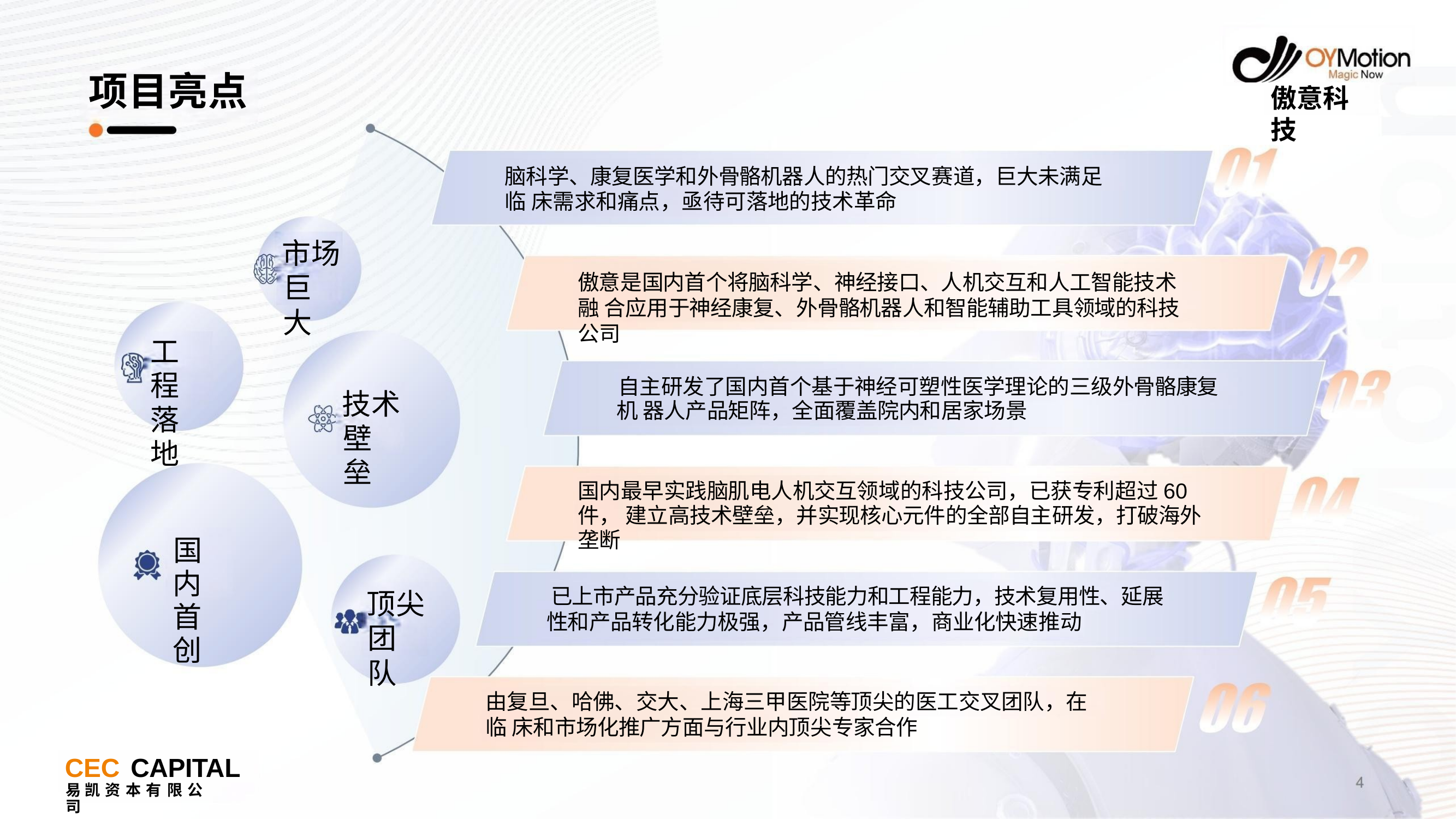

# 项目亮点
傲意科技
脑科学、康复医学和外骨骼机器人的热门交叉赛道，巨大未满足临 床需求和痛点，亟待可落地的技术革命
市场 巨大
傲意是国内首个将脑科学、神经接口、人机交互和人工智能技术融 合应用于神经康复、外骨骼机器人和智能辅助工具领域的科技公司
工程 落地
自主研发了国内首个基于神经可塑性医学理论的三级外骨骼康复机 器人产品矩阵，全面覆盖院内和居家场景
技术 壁垒
国内最早实践脑肌电人机交互领域的科技公司，已获专利超过60件， 建立高技术壁垒，并实现核心元件的全部自主研发，打破海外垄断
国内 首创
已上市产品充分验证底层科技能力和工程能力，技术复用性、延展 性和产品转化能力极强，产品管线丰富，商业化快速推动
顶尖 团队
由复旦、哈佛、交大、上海三甲医院等顶尖的医工交叉团队，在临 床和市场化推广方面与行业内顶尖专家合作
CEC CAPITAL
易 凯 资 本 有 限 公	司